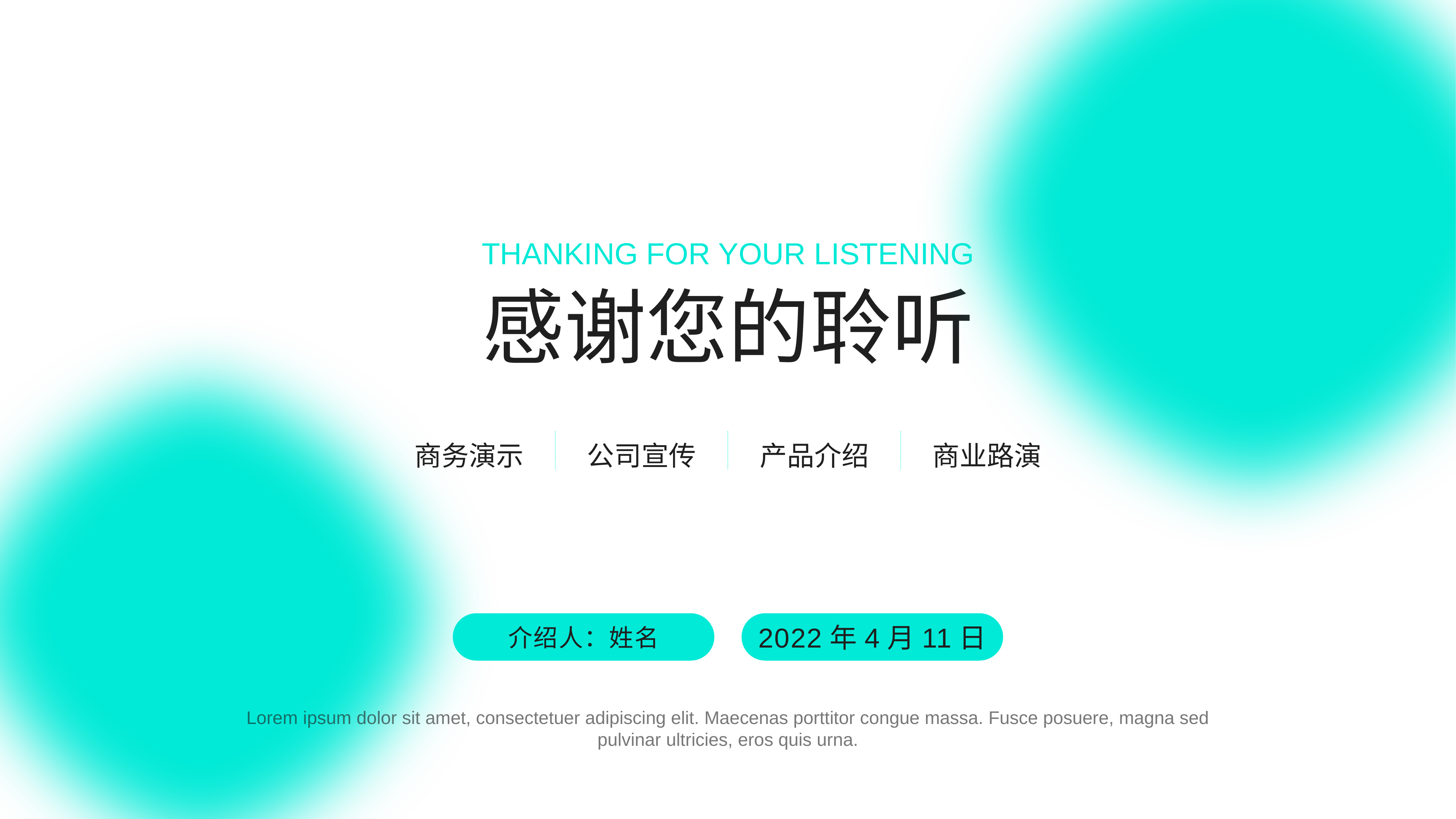

Thanking for your listening
# 感谢您的聆听

商务演示
公司宣传
产品介绍
商业路演
介绍人：姓名
2022年4月11日
Lorem ipsum dolor sit amet, consectetuer adipiscing elit. Maecenas porttitor congue massa. Fusce posuere, magna sed pulvinar ultricies, eros quis urna.